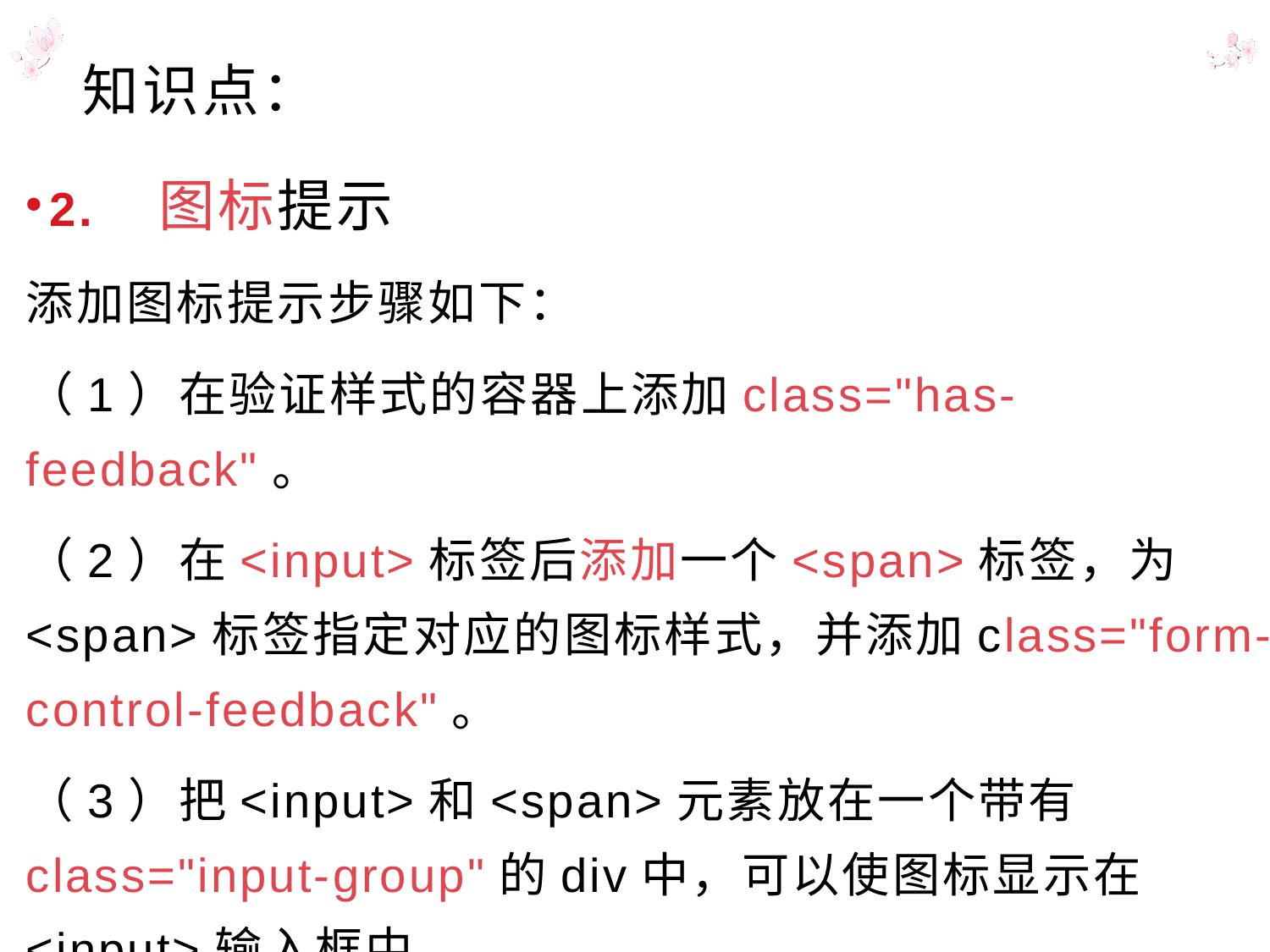

# 知识点：
2.   图标提示
添加图标提示步骤如下：
（1）在验证样式的容器上添加class="has-feedback"。
（2）在<input>标签后添加一个<span>标签，为<span>标签指定对应的图标样式，并添加class="form-control-feedback"。
（3）把<input>和<span>元素放在一个带有class="input-group"的div中，可以使图标显示在<input>输入框中。